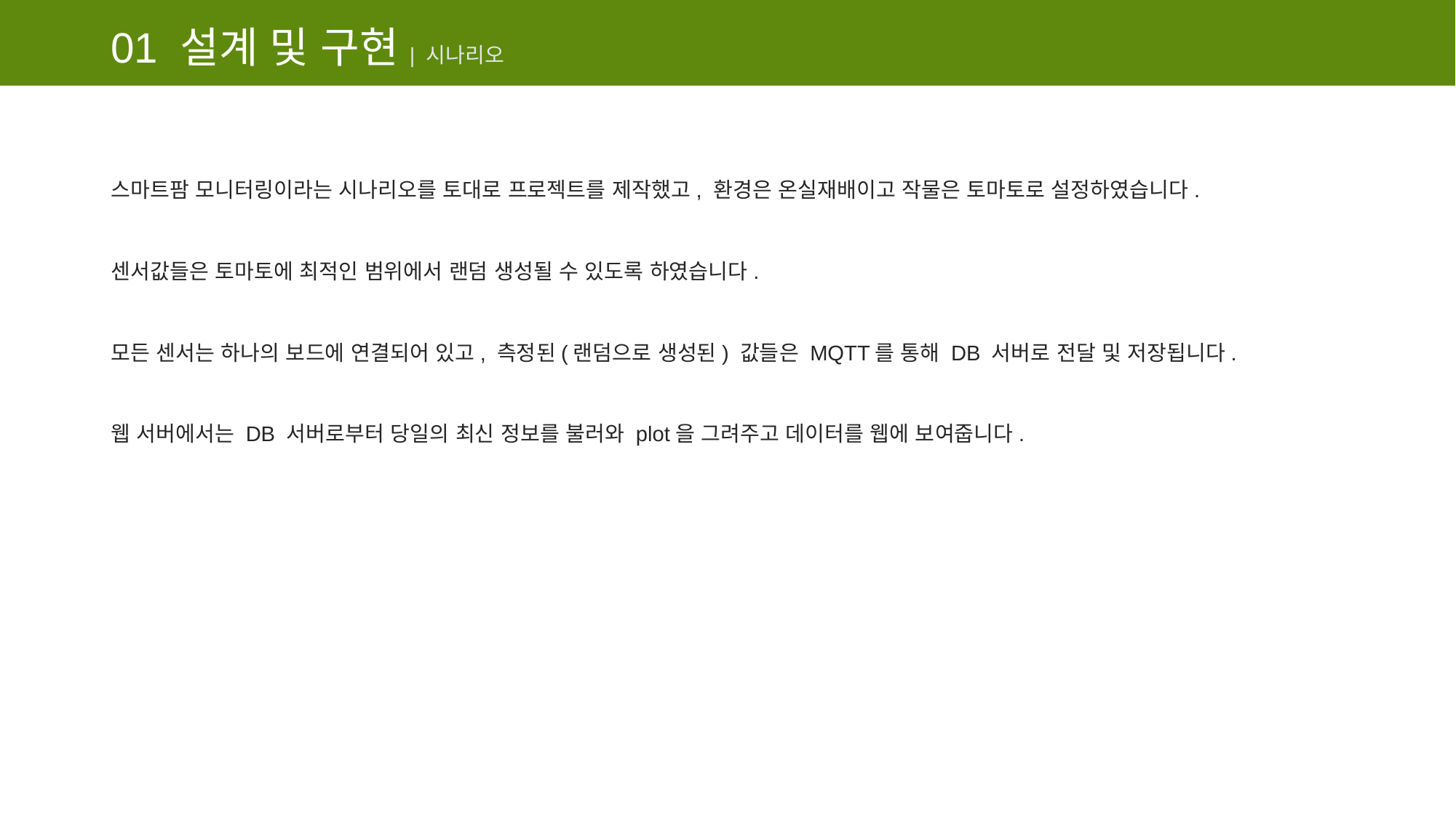

01 설계 및 구현 | 시나리오

스마트팜 모니터링이라는 시나리오를 토대로 프로젝트를 제작했고, 환경은 온실재배이고 작물은 토마토로 설정하였습니다.

센서값들은 토마토에 최적인 범위에서 랜덤 생성될 수 있도록 하였습니다.

모든 센서는 하나의 보드에 연결되어 있고, 측정된(랜덤으로 생성된) 값들은 MQTT를 통해 DB 서버로 전달 및 저장됩니다.

웹 서버에서는 DB 서버로부터 당일의 최신 정보를 불러와 plot을 그려주고 데이터를 웹에 보여줍니다.